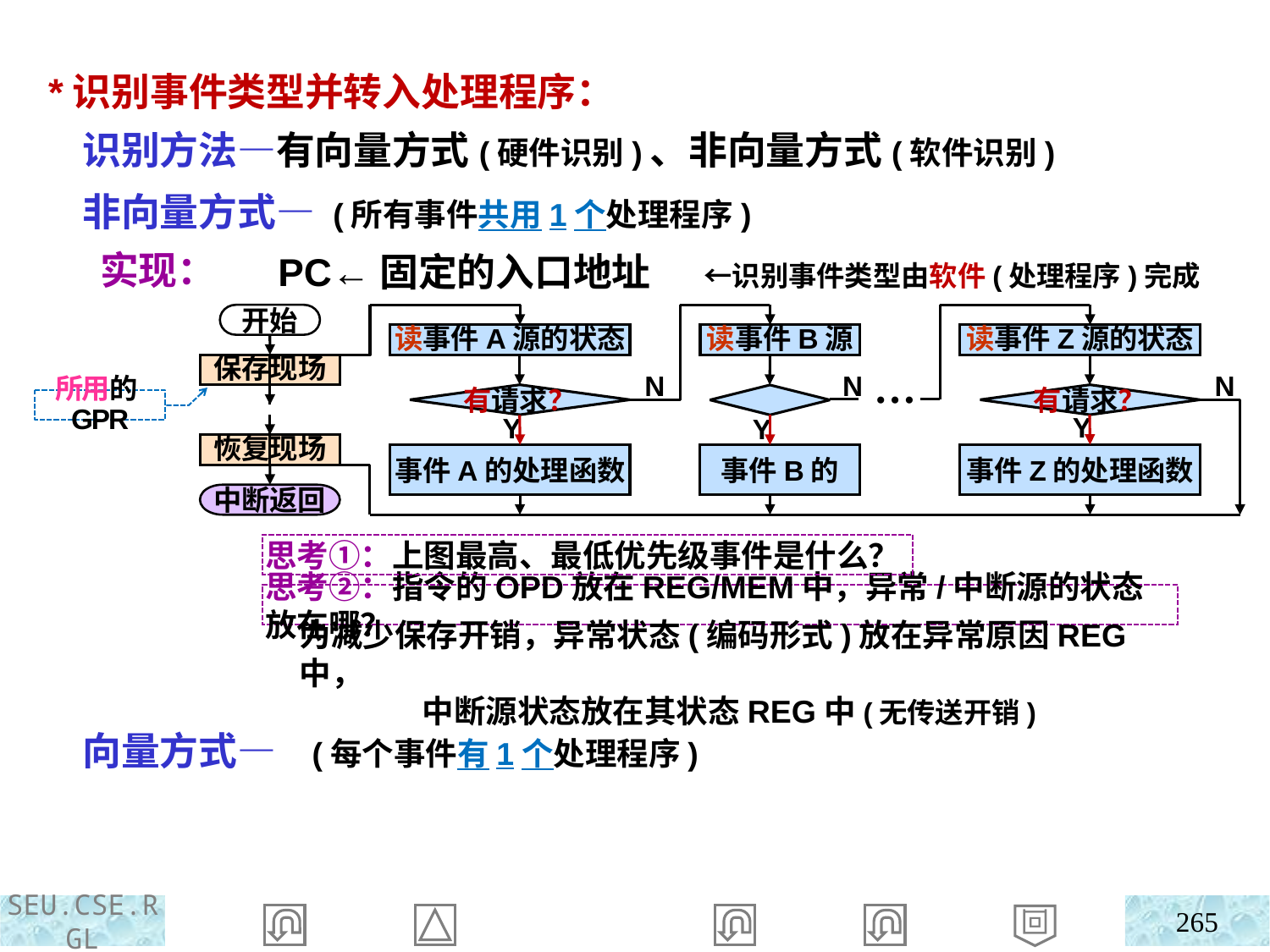

*识别事件类型并转入处理程序：
    识别方法—有向量方式(硬件识别)、非向量方式(软件识别)
    非向量方式— (所有事件共用1个处理程序)
      实现：

    向量方式—   (每个事件有1个处理程序)
PC←固定的入口地址      ←识别事件类型由软件(处理程序)完成
开始
读事件A源的状态
读事件B源
读事件Z源的状态
保存现场
…
N
N
N
有请求？
有请求？

Y
Y
Y
恢复现场
事件A的处理函数
事件B的
事件Z的处理函数
中断返回
所用的GPR
思考①：上图最高、最低优先级事件是什么？
思考②：指令的OPD放在REG/MEM中，异常/中断源的状态放在哪？
为减少保存开销，异常状态(编码形式)放在异常原因REG中，
                中断源状态放在其状态REG中(无传送开销)
265

回